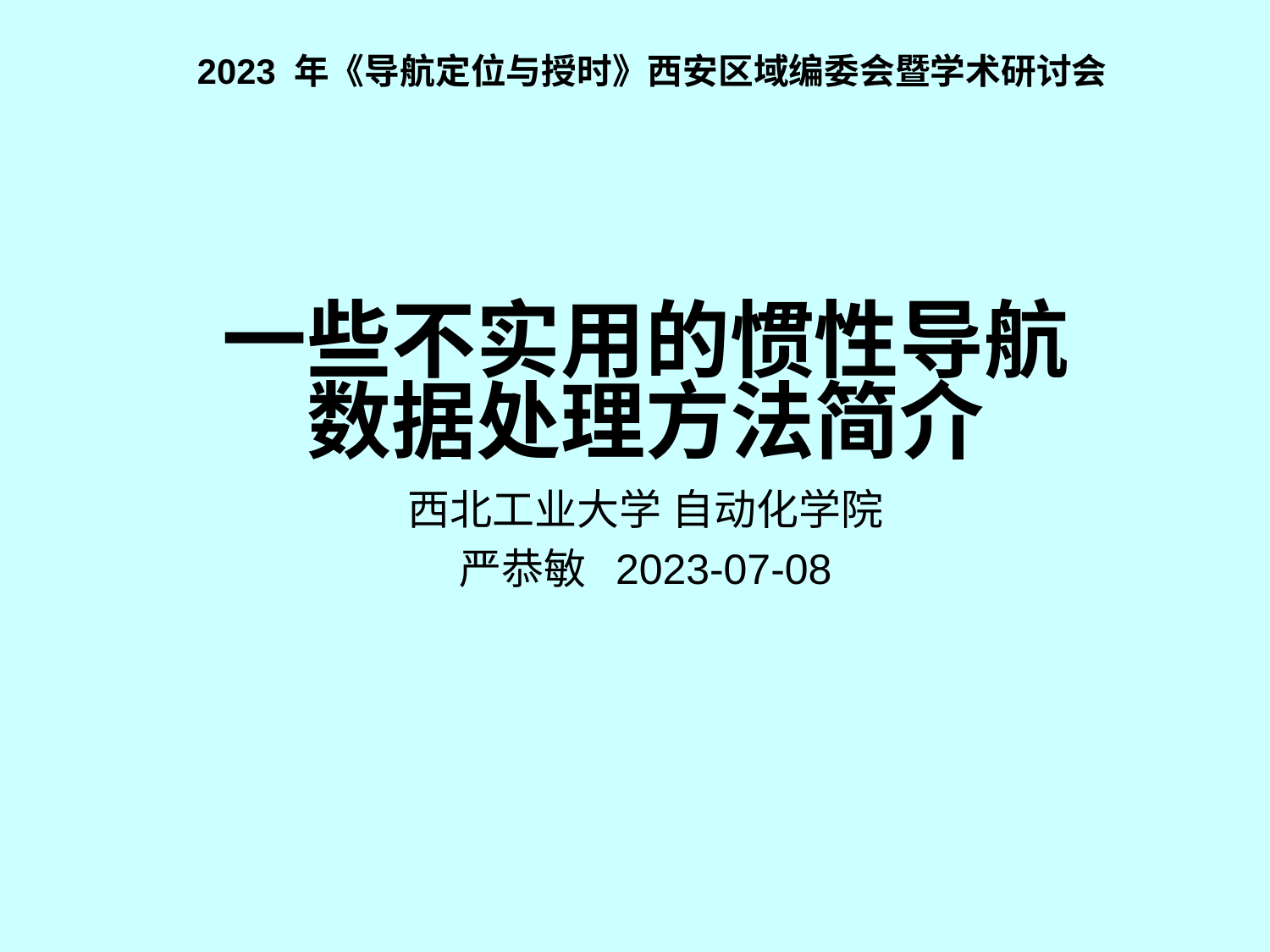

2023 年《导航定位与授时》西安区域编委会暨学术研讨会
# 一些不实用的惯性导航 数据处理方法简介
西北工业大学 自动化学院
严恭敏  2023-07-08

1